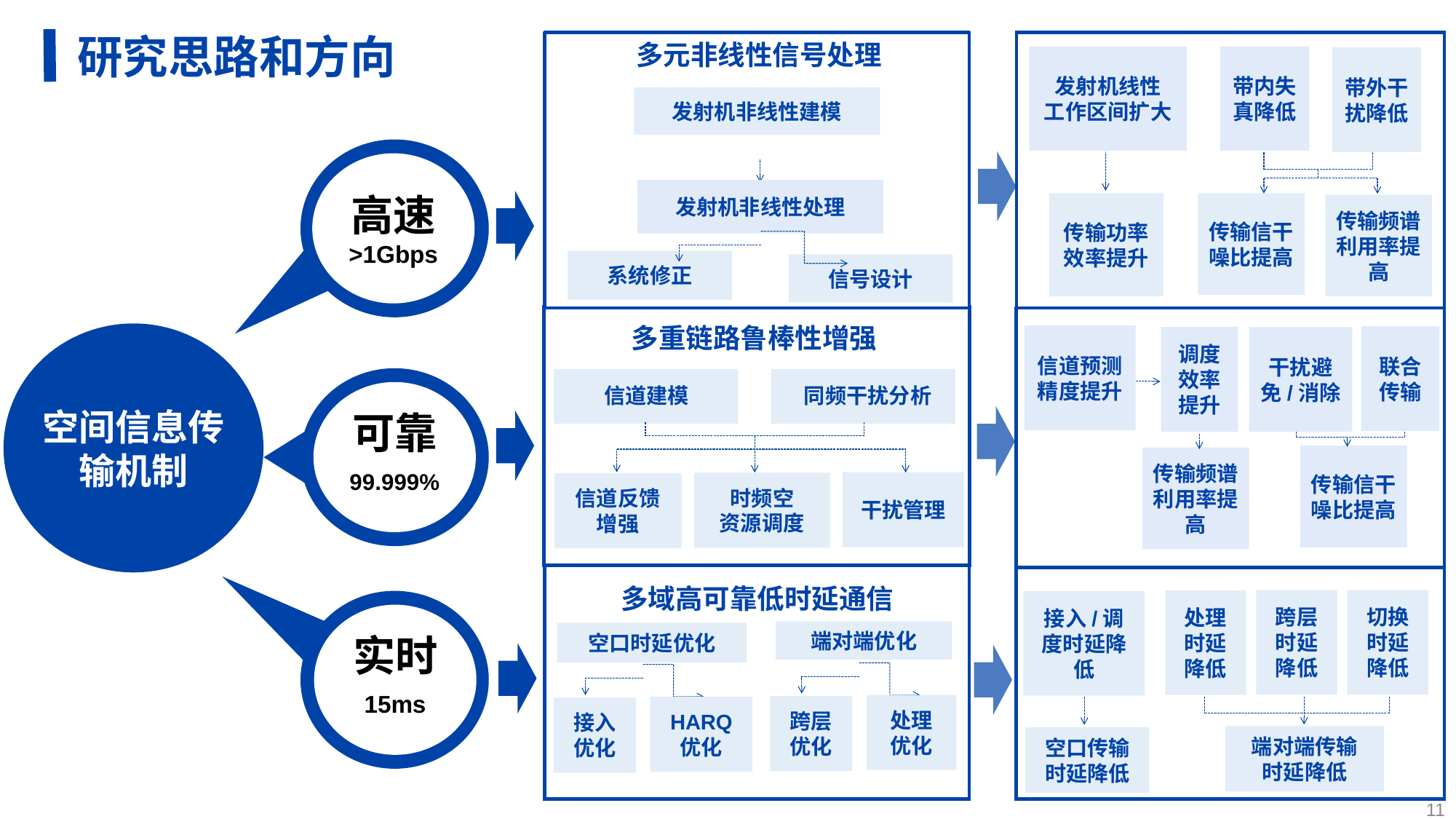

研究思路和方向

多元非线性信号处理
系统修正
信号设计
发射机非线性建模
发射机线性
工作区间扩大
带内失真降低
带外干扰降低

高速
>1Gbps

发射机非线性处理
传输功率效率提升
传输信干噪比提高
传输频谱利用率提高

多重链路鲁棒性增强

空间信息传输机制
信道预测精度提升
联合传输
调度效率提升
干扰避免/消除

同频干扰分析
信道建模
可靠
99.999%

传输信干噪比提高
传输频谱利用率提高
干扰管理
时频空
资源调度
信道反馈增强

多域高可靠低时延通信

跨层时延降低
切换时延降低
处理时延降低

接入/调度时延降低
实时
15ms
端对端优化
空口时延优化

处理
优化
跨层优化
HARQ
优化
接入优化
端对端传输
时延降低
空口传输时延降低
11